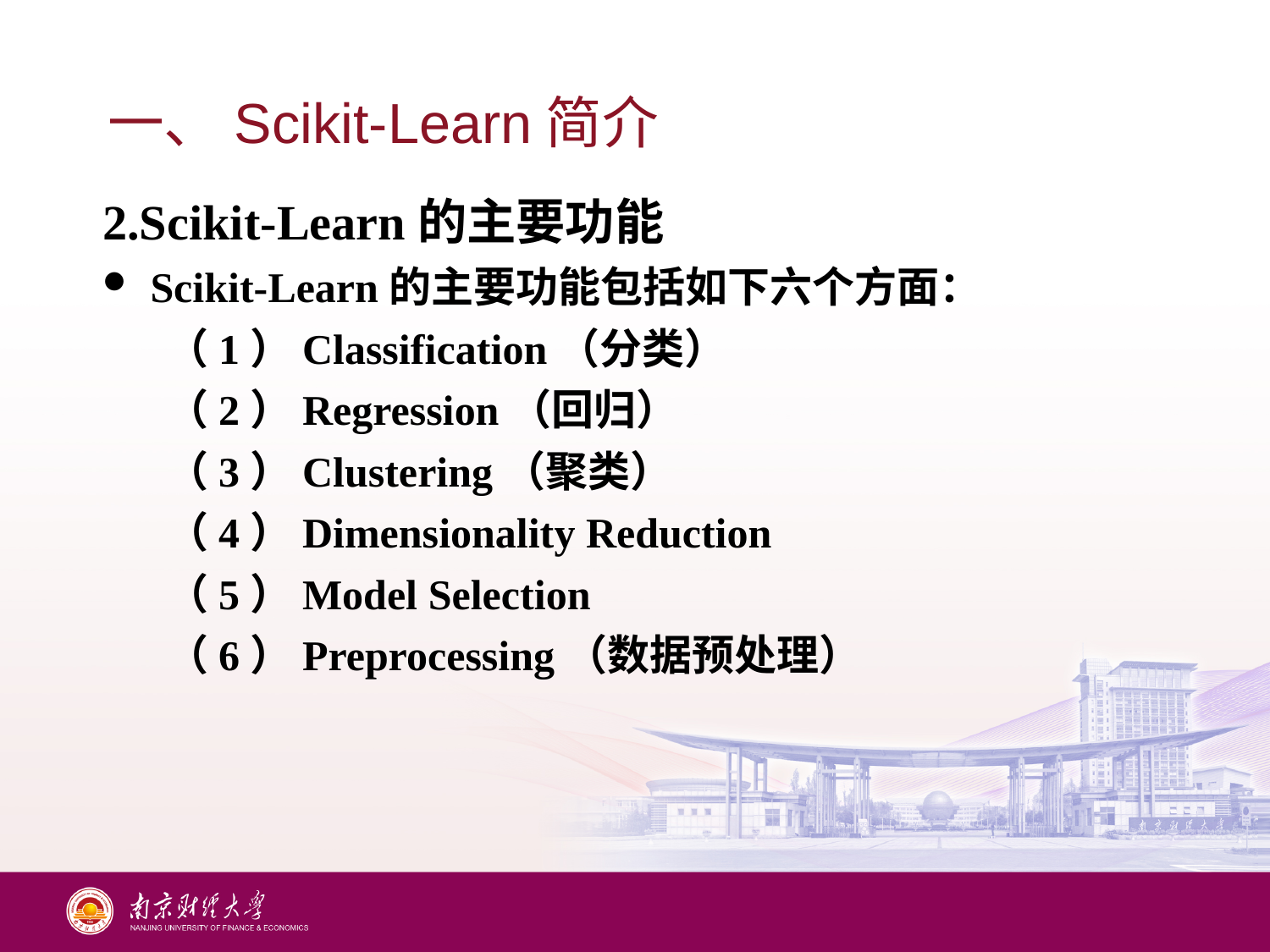

# 一、Scikit-Learn简介
2.Scikit-Learn的主要功能
Scikit-Learn的主要功能包括如下六个方面：
（1）Classification（分类）
（2）Regression（回归）
（3）Clustering（聚类）
（4）Dimensionality Reduction
（5）Model Selection
（6）Preprocessing（数据预处理）